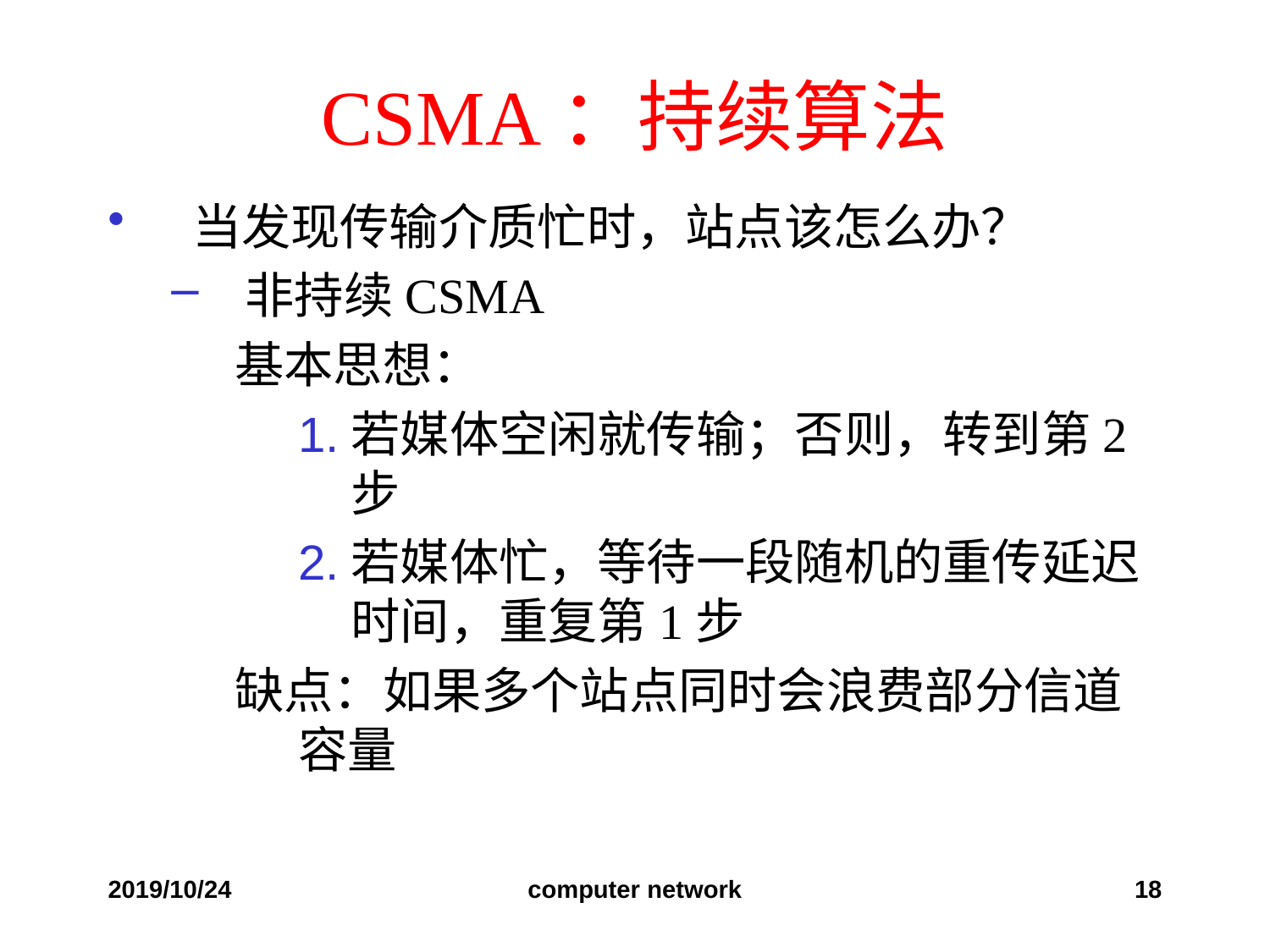

CSMA：持续算法
当发现传输介质忙时，站点该怎么办？
非持续CSMA
基本思想：
若媒体空闲就传输；否则，转到第2步
若媒体忙，等待一段随机的重传延迟时间，重复第1步
缺点：如果多个站点同时会浪费部分信道容量

2019/10/24
computer network
18